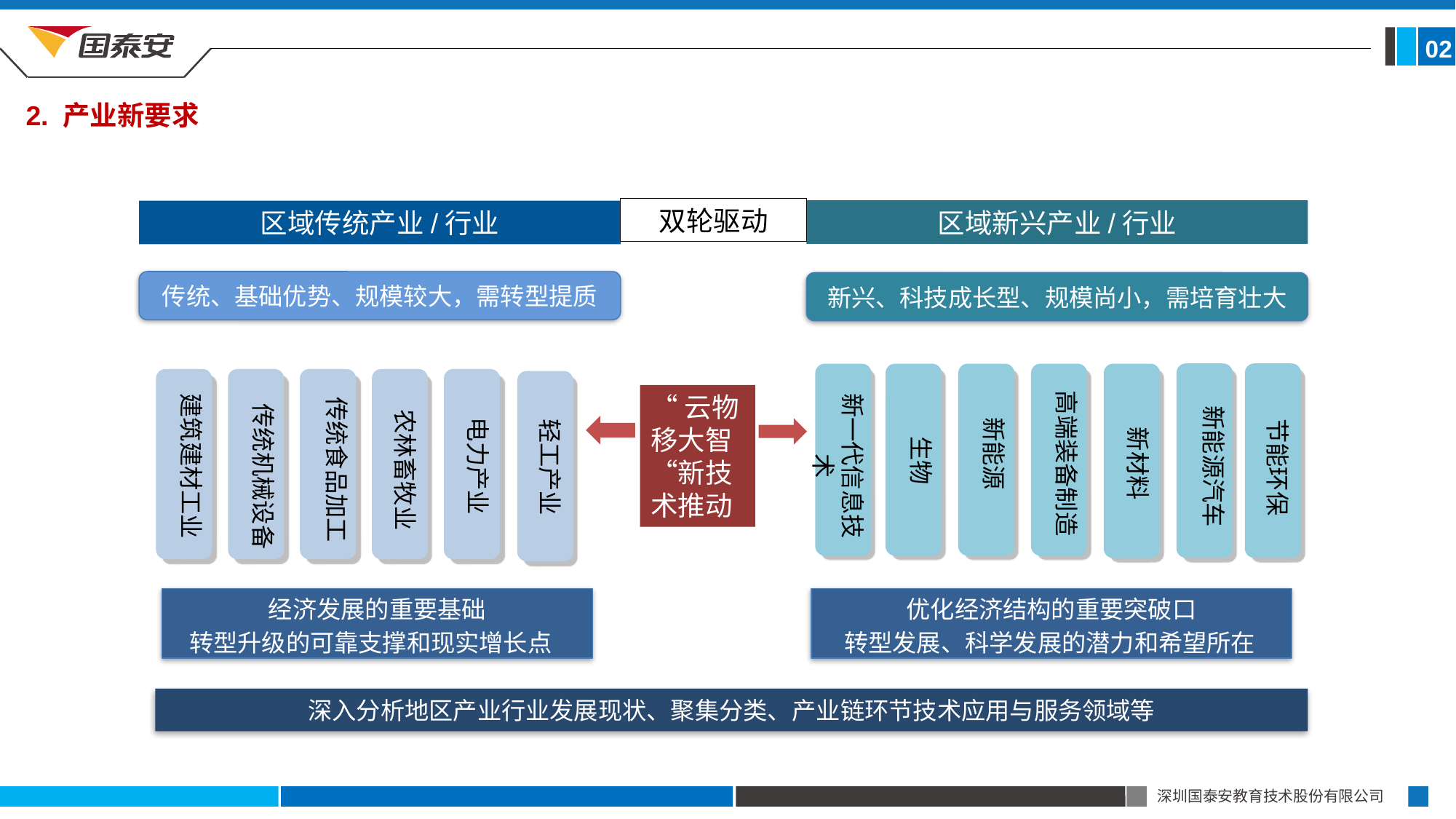

02
2. 产业新要求
双轮驱动
区域新兴产业/行业
区域传统产业/行业

传统、基础优势、规模较大，需转型提质
新兴、科技成长型、规模尚小，需培育壮大

新一代信息技术
新能源
高端装备制造
新材料
生物

建筑建材工业
传统机械设备
传统食品加工
农林畜牧业
电力产业

轻工产业
节能环保
新能源汽车
“云物移大智“新技术推动

经济发展的重要基础
  转型升级的可靠支撑和现实增长点
优化经济结构的重要突破口
   转型发展、科学发展的潜力和希望所在

深入分析地区产业行业发展现状、聚集分类、产业链环节技术应用与服务领域等